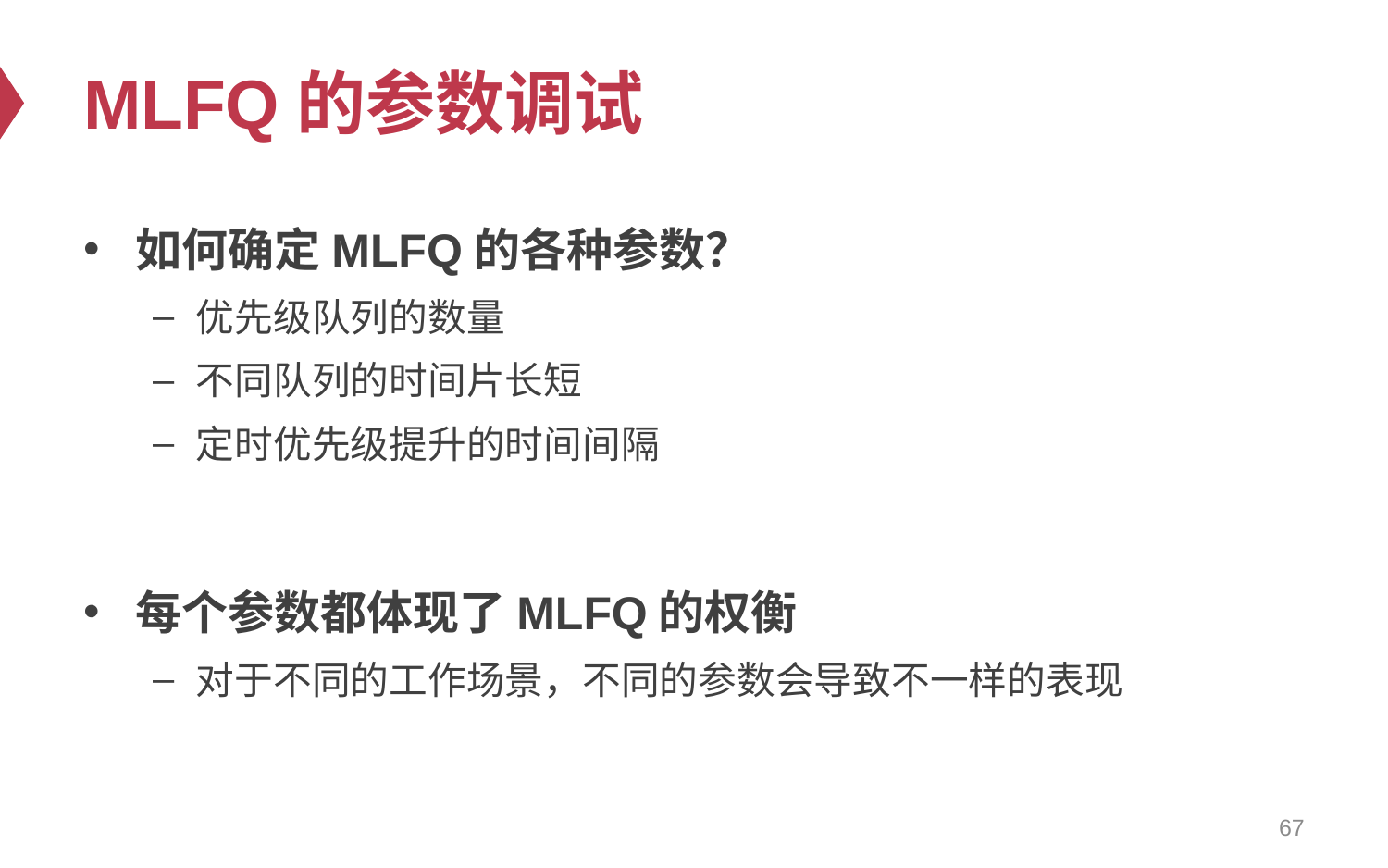

# MLFQ的参数调试
如何确定MLFQ的各种参数？
优先级队列的数量
不同队列的时间片长短
定时优先级提升的时间间隔

每个参数都体现了MLFQ的权衡
对于不同的工作场景，不同的参数会导致不一样的表现
67